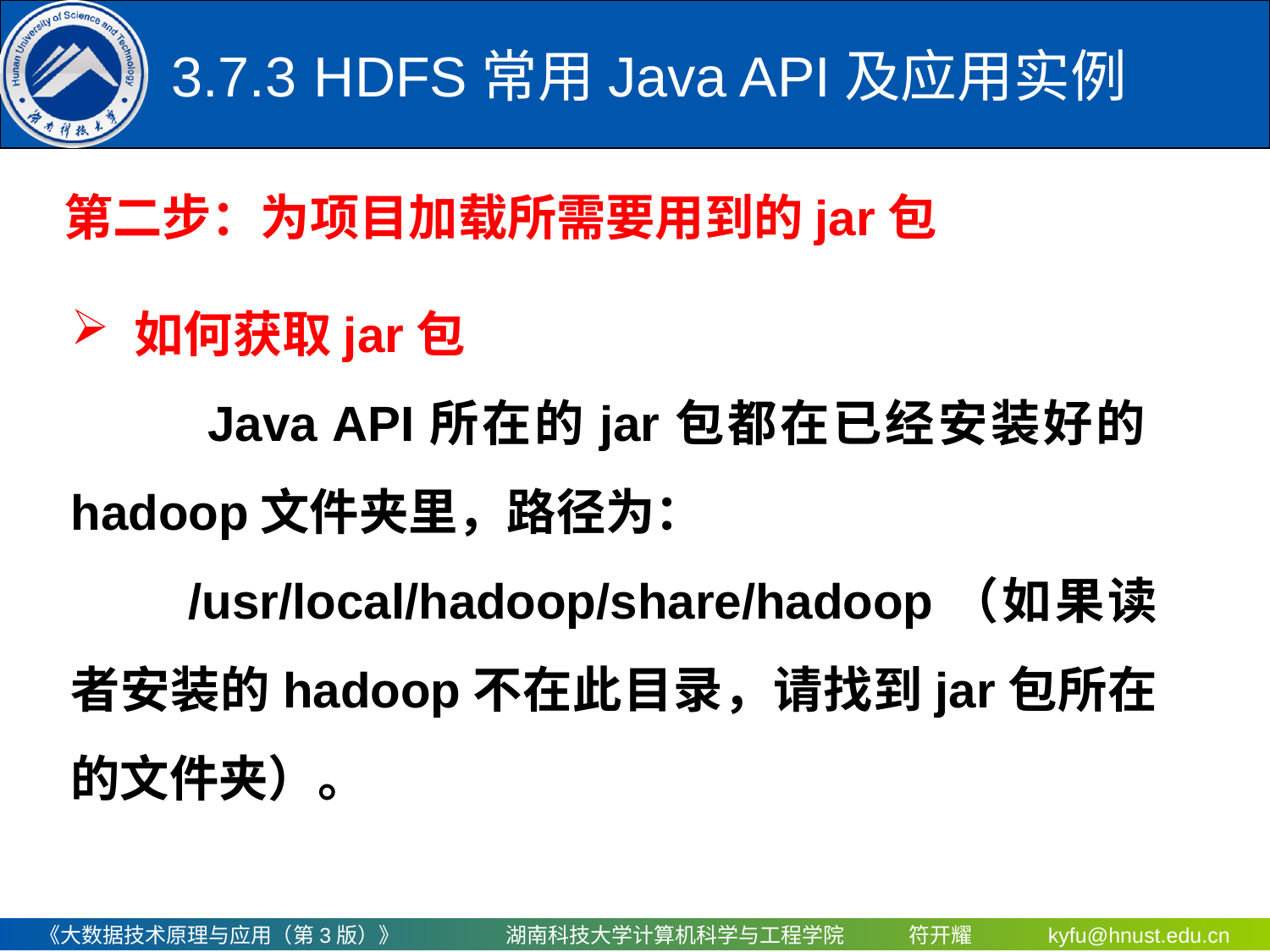

# 3.7.3	 HDFS常用Java API及应用实例
第二步：为项目加载所需要用到的jar包
如何获取jar包
        Java API所在的jar包都在已经安装好的hadoop文件夹里，路径为：
　　/usr/local/hadoop/share/hadoop（如果读者安装的hadoop不在此目录，请找到jar包所在的文件夹）。